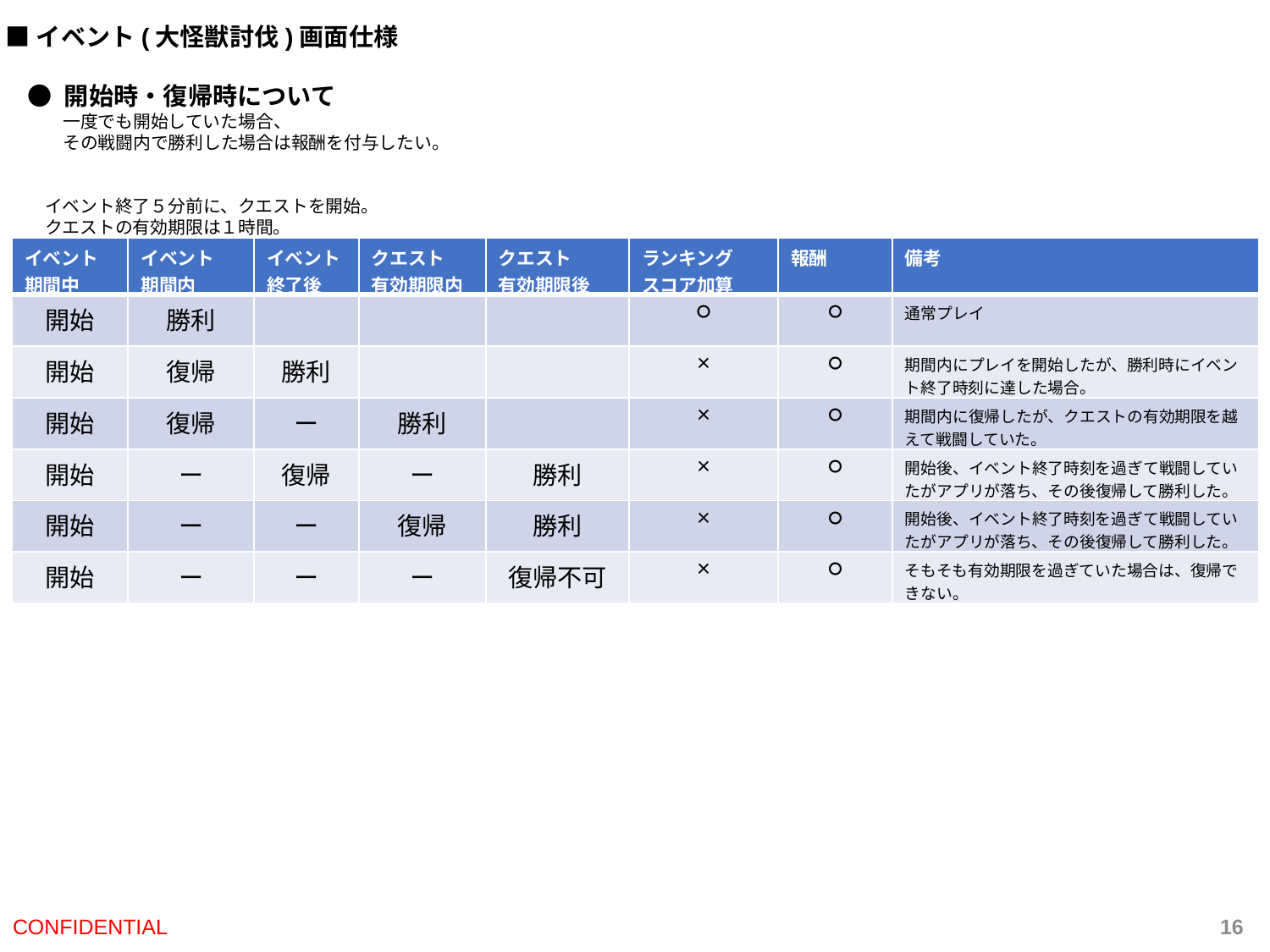

■イベント(大怪獣討伐)画面仕様
● 開始時・復帰時について
　　一度でも開始していた場合、
　　その戦闘内で勝利した場合は報酬を付与したい。

　イベント終了５分前に、クエストを開始。
　クエストの有効期限は１時間。
| イベント 期間中 | イベント 期間内 | イベント 終了後 | クエスト 有効期限内 | クエスト 有効期限後 | ランキング スコア加算 | 報酬 | 備考 |
| --- | --- | --- | --- | --- | --- | --- | --- |
| 開始 | 勝利 |  |  |  | ○ | ○ | 通常プレイ |
| 開始 | 復帰 | 勝利 |  |  | × | ○ | 期間内にプレイを開始したが、勝利時にイベント終了時刻に達した場合。 |
| 開始 | 復帰 | ー | 勝利 |  | × | ○ | 期間内に復帰したが、クエストの有効期限を越えて戦闘していた。 |
| 開始 | ー | 復帰 | ー | 勝利 | × | ○ | 開始後、イベント終了時刻を過ぎて戦闘していたがアプリが落ち、その後復帰して勝利した。 |
| 開始 | ー | ー | 復帰 | 勝利 | × | ○ | 開始後、イベント終了時刻を過ぎて戦闘していたがアプリが落ち、その後復帰して勝利した。 |
| 開始 | ー | ー | ー | 復帰不可 | × | ○ | そもそも有効期限を過ぎていた場合は、復帰できない。 |
CONFIDENTIAL
16